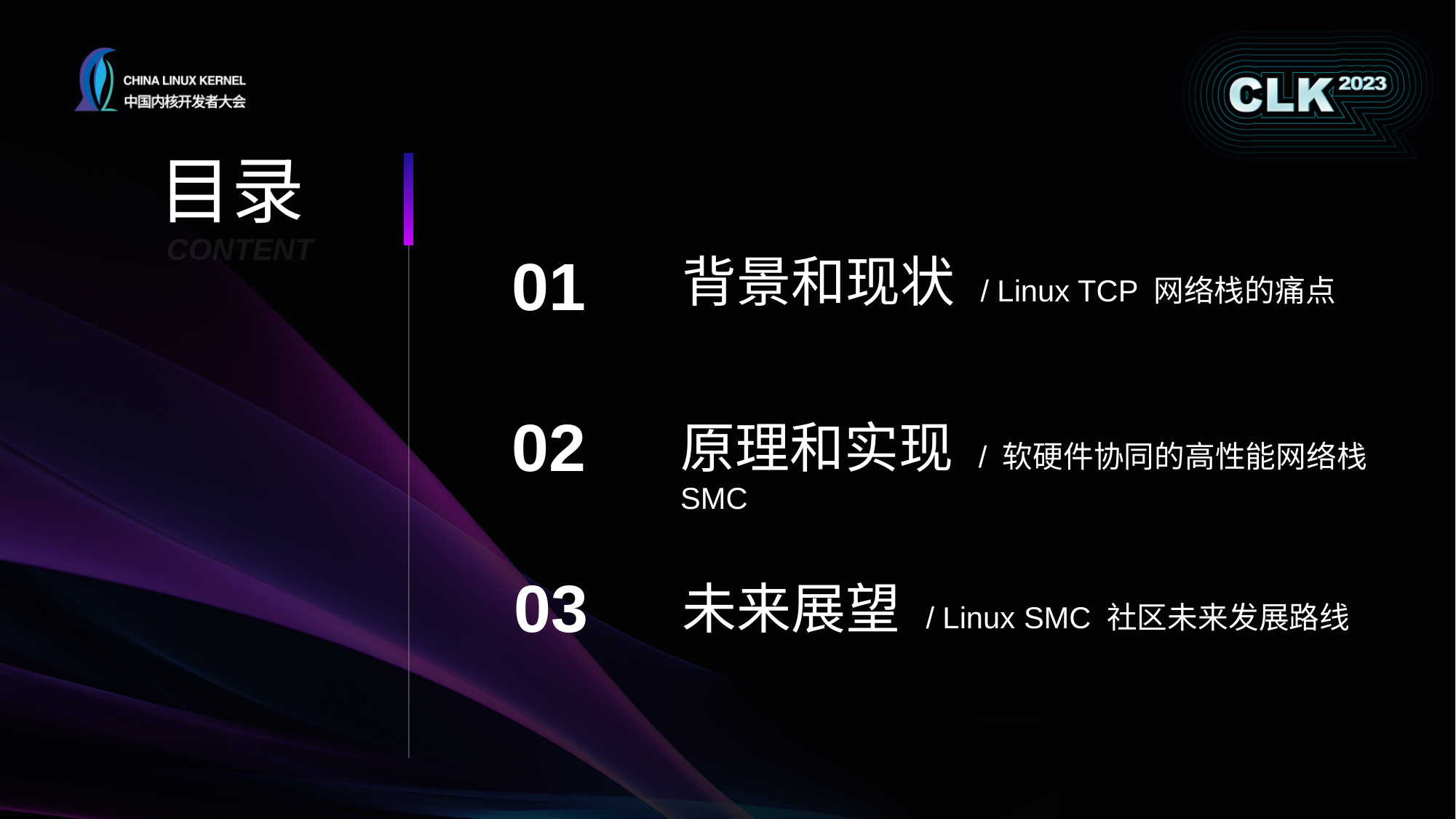

目录

CONTENT
01
背景和现状 / Linux TCP 网络栈的痛点
02
原理和实现 / 软硬件协同的高性能网络栈 SMC
03
未来展望 / Linux SMC 社区未来发展路线